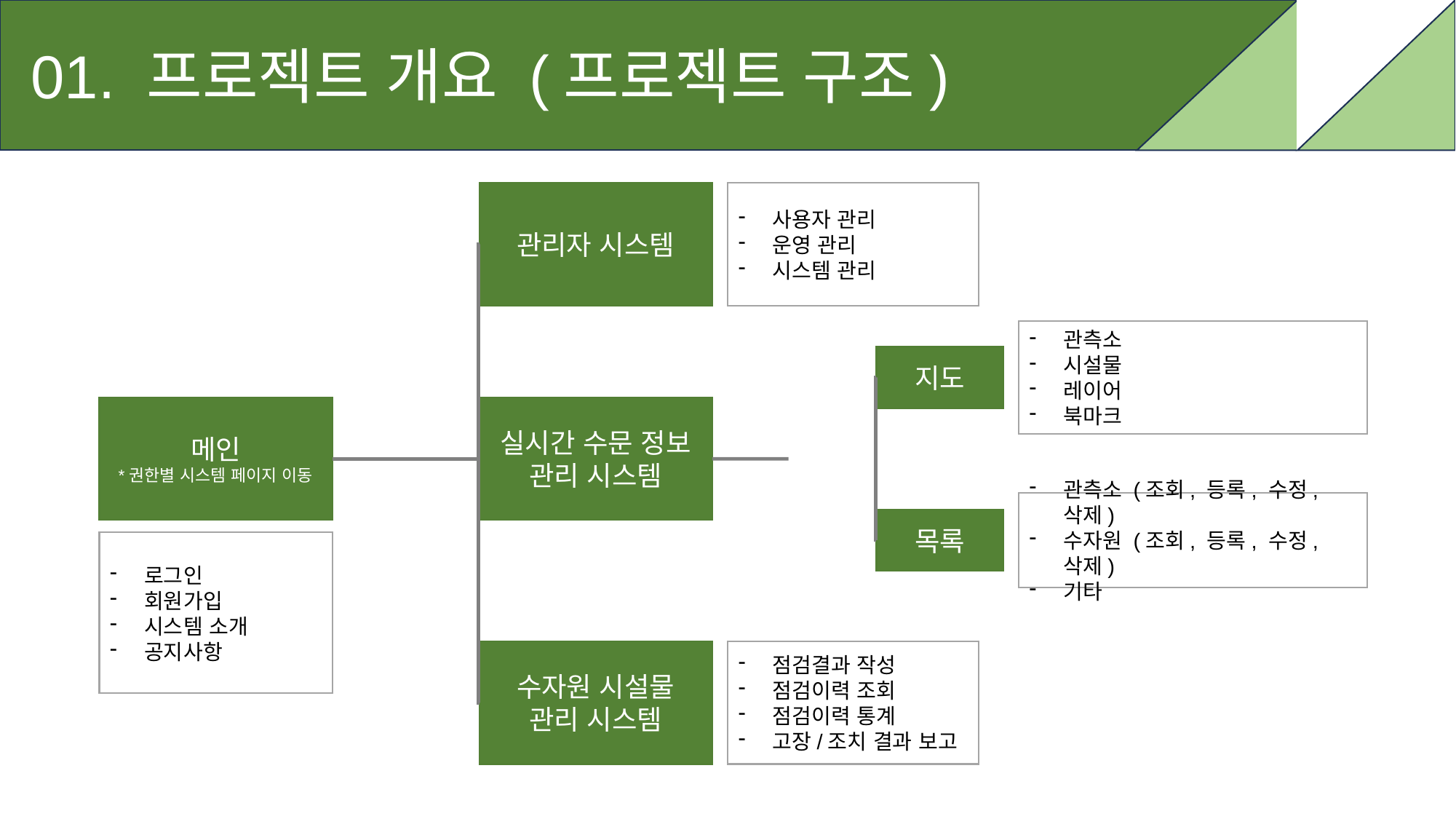

01. 프로젝트 개요 (프로젝트 구조)
관리자 시스템
사용자 관리
운영 관리
시스템 관리
관측소
시설물
레이어
북마크
지도
메인
*권한별 시스템 페이지 이동
실시간 수문 정보
관리 시스템
관측소 (조회, 등록, 수정, 삭제)
수자원 (조회, 등록, 수정, 삭제)
기타
목록
로그인
회원가입
시스템 소개
공지사항
수자원 시설물
관리 시스템
점검결과 작성
점검이력 조회
점검이력 통계
고장/조치 결과 보고